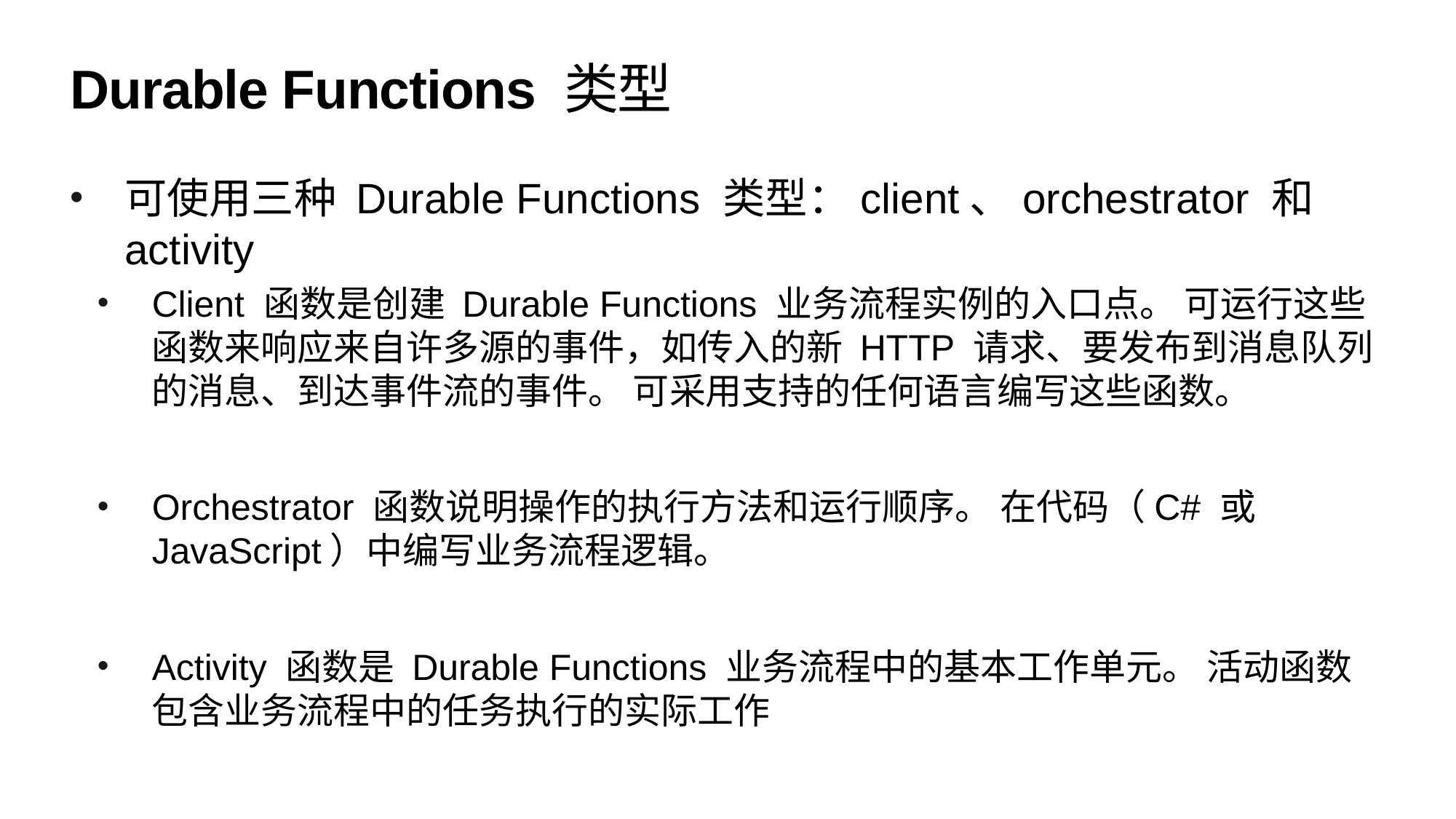

# Durable Functions 类型
可使用三种 Durable Functions 类型：client、orchestrator 和 activity
Client 函数是创建 Durable Functions 业务流程实例的入口点。 可运行这些函数来响应来自许多源的事件，如传入的新 HTTP 请求、要发布到消息队列的消息、到达事件流的事件。 可采用支持的任何语言编写这些函数。

Orchestrator 函数说明操作的执行方法和运行顺序。 在代码（C# 或 JavaScript）中编写业务流程逻辑。

Activity 函数是 Durable Functions 业务流程中的基本工作单元。 活动函数包含业务流程中的任务执行的实际工作